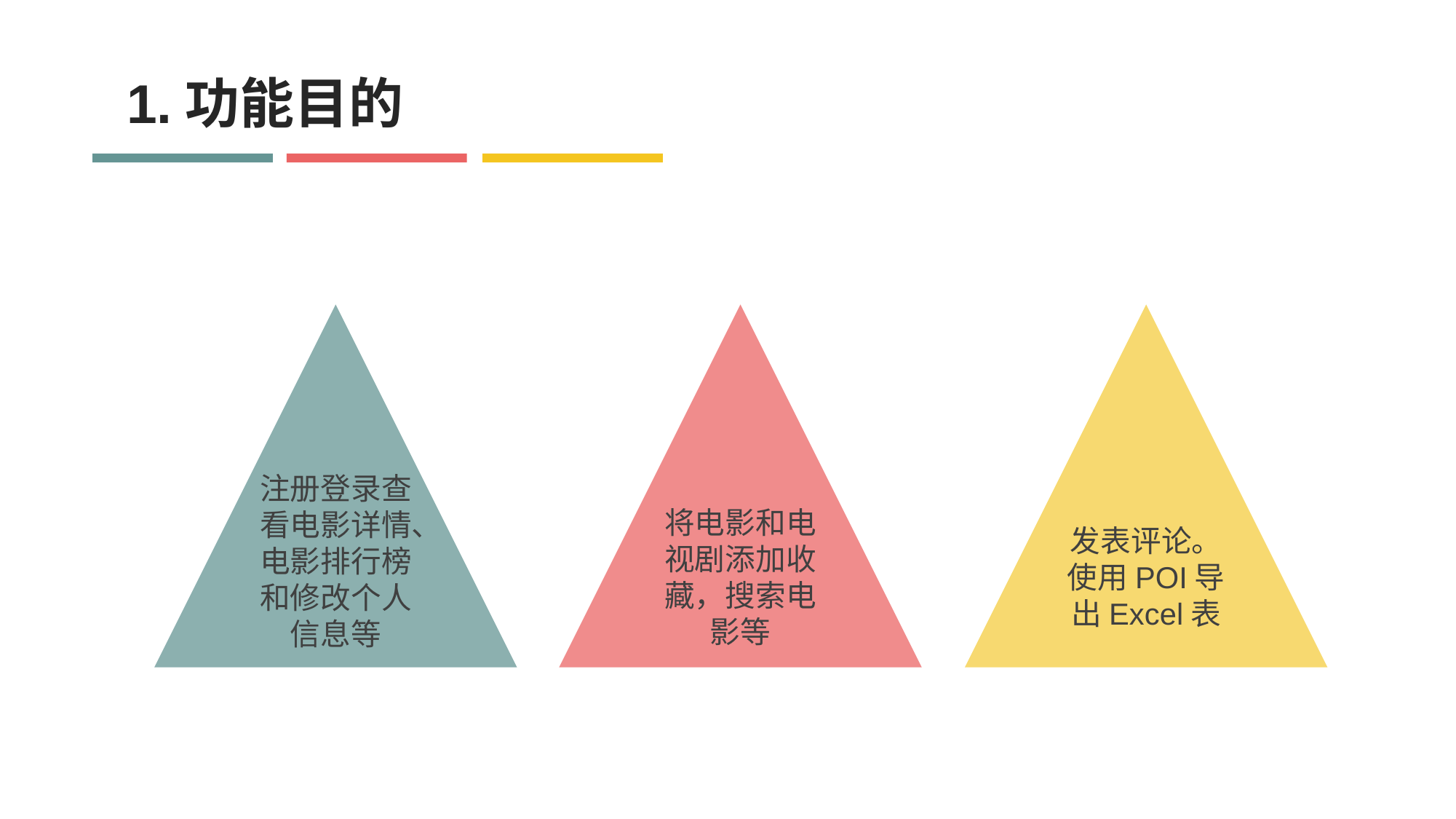

1.功能目的

注册登录查看电影详情、电影排行榜和修改个人信息等

将电影和电视剧添加收藏，搜索电影等
发表评论。使用POI导出Excel表